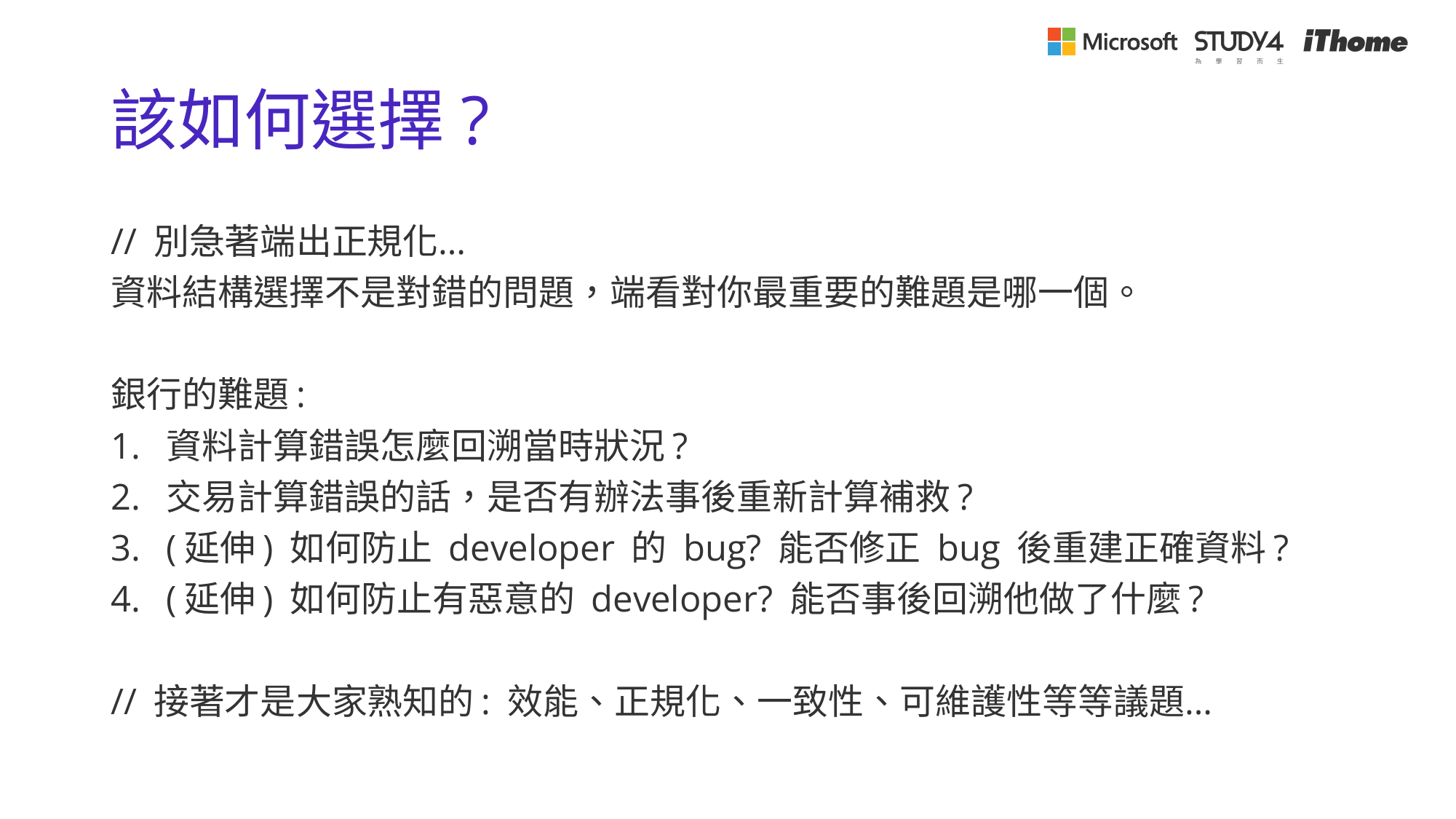

# 該如何選擇?
// 別急著端出正規化…
資料結構選擇不是對錯的問題，端看對你最重要的難題是哪一個。

銀行的難題:
資料計算錯誤怎麼回溯當時狀況?
交易計算錯誤的話，是否有辦法事後重新計算補救?
(延伸) 如何防止 developer 的 bug? 能否修正 bug 後重建正確資料?
(延伸) 如何防止有惡意的 developer? 能否事後回溯他做了什麼?

// 接著才是大家熟知的: 效能、正規化、一致性、可維護性等等議題…